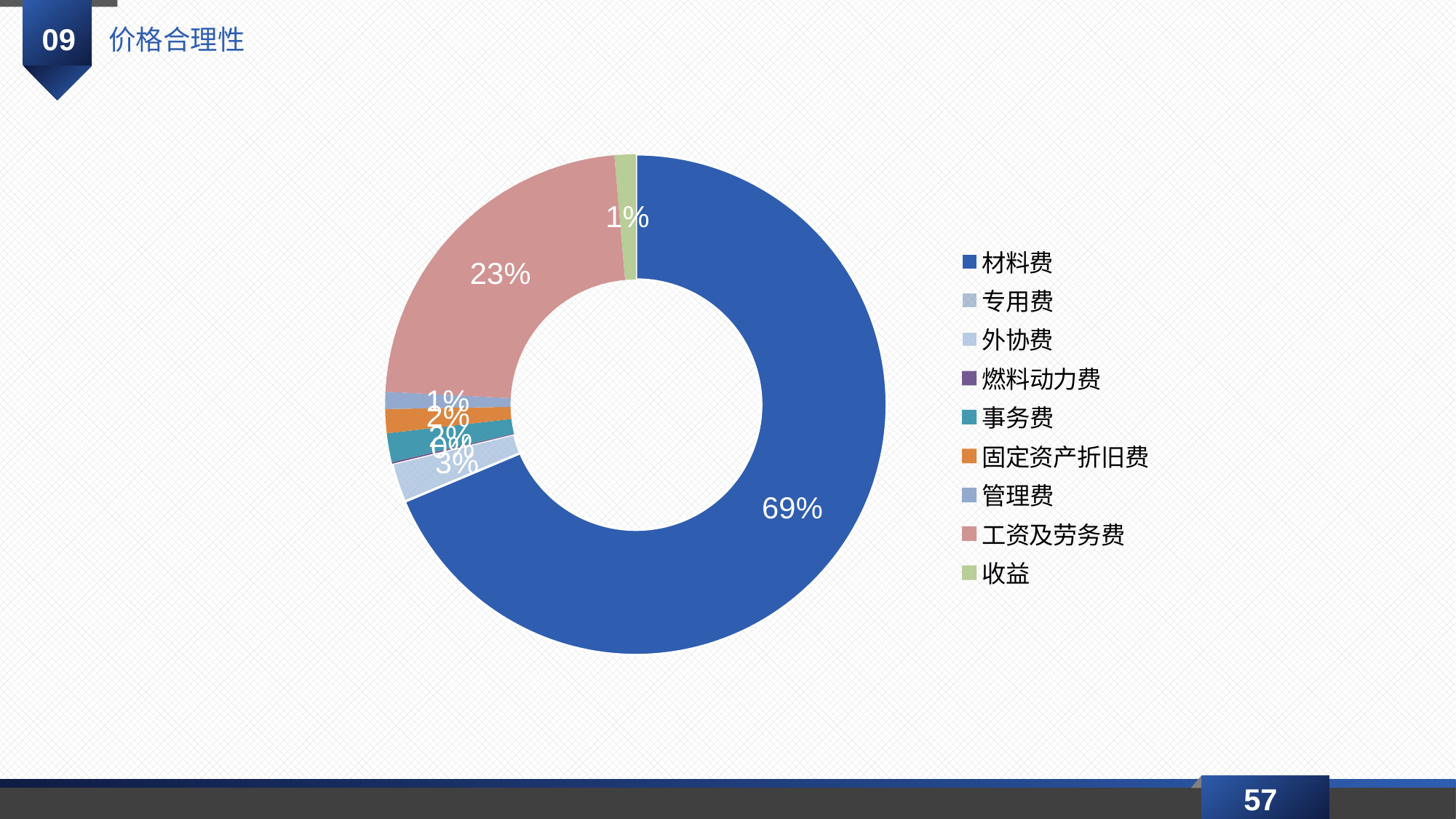

09
价格合理性

### Chart

| Category | 报价 |
|---|---|
| 材料费 | 1341.43 |
| 专用费 | 0.0 |
| 外协费 | 49.5 |
| 燃料动力费 | 2.2 |
| 事务费 | 36.27 |
| 固定资产折旧费 | 30.22 |
| 管理费 | 21.52 |
| 工资及劳务费 | 445.54 |
| 收益 | 26.79 |
57